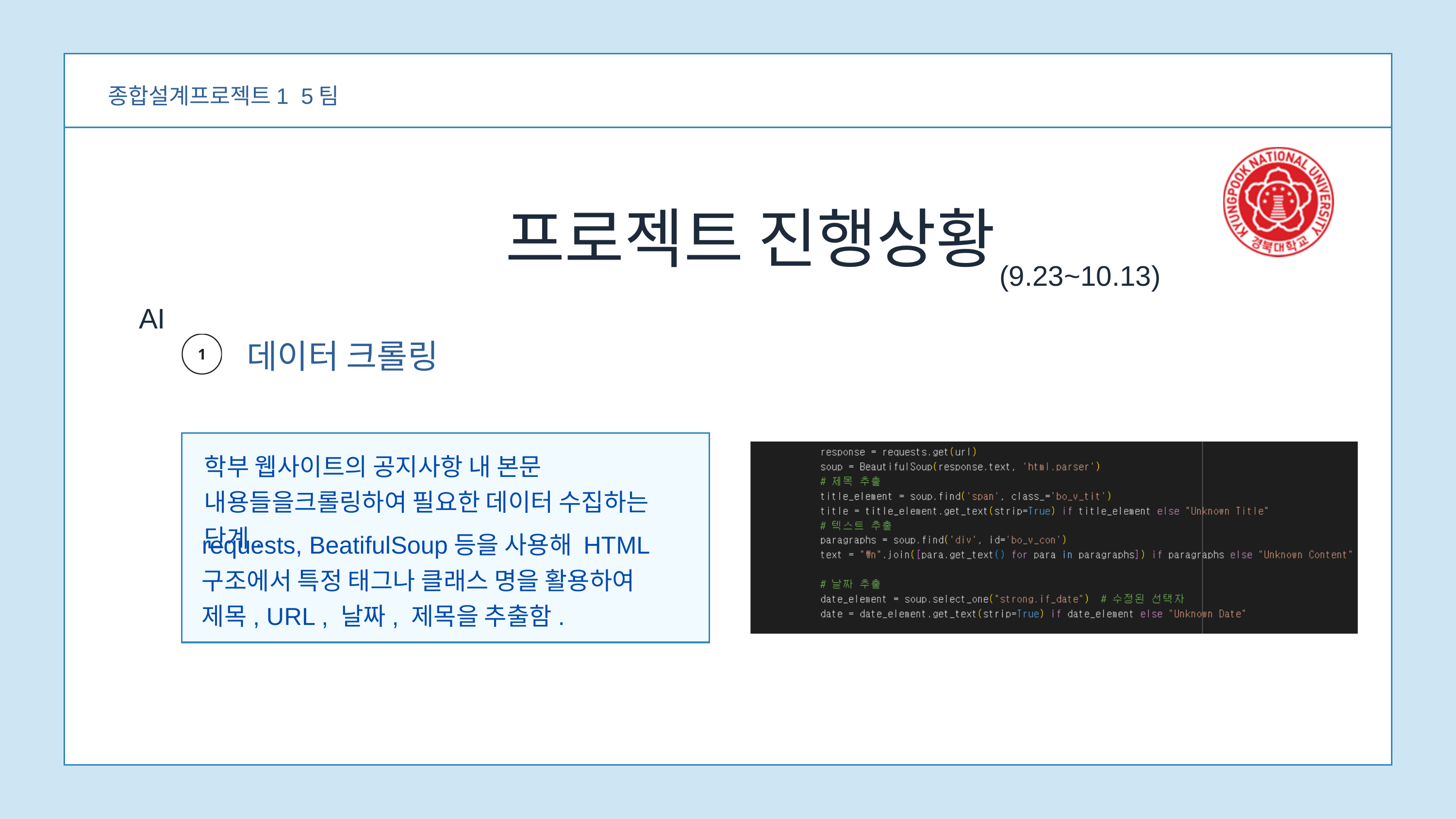

종합설계프로젝트1  5팀

프로젝트 진행상황
(9.23~10.13)
AI
데이터 크롤링

학부 웹사이트의 공지사항 내 본문 내용들을크롤링하여 필요한 데이터 수집하는 단계.
requests, BeatifulSoup등을 사용해 HTML구조에서 특정 태그나 클래스 명을 활용하여 제목, URL , 날짜, 제목을 추출함.